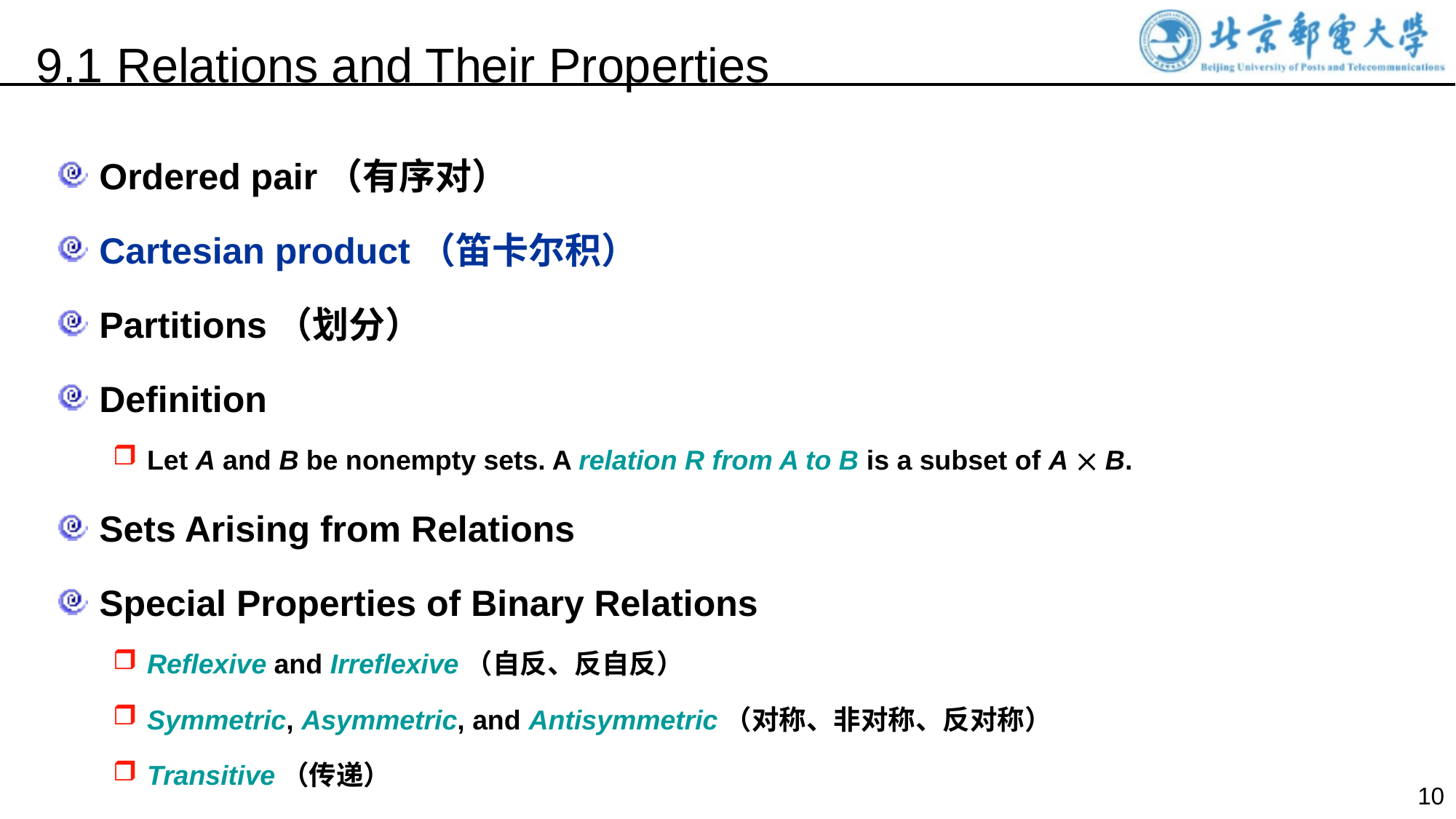

9.1 Relations and Their Properties
Ordered pair（有序对）
Cartesian product（笛卡尔积）
Partitions（划分）
Definition
Let A and B be nonempty sets. A relation R from A to B is a subset of A × B.
Sets Arising from Relations
Special Properties of Binary Relations
Reflexive and Irreflexive（自反、反自反）
Symmetric, Asymmetric, and Antisymmetric（对称、非对称、反对称）
Transitive（传递）